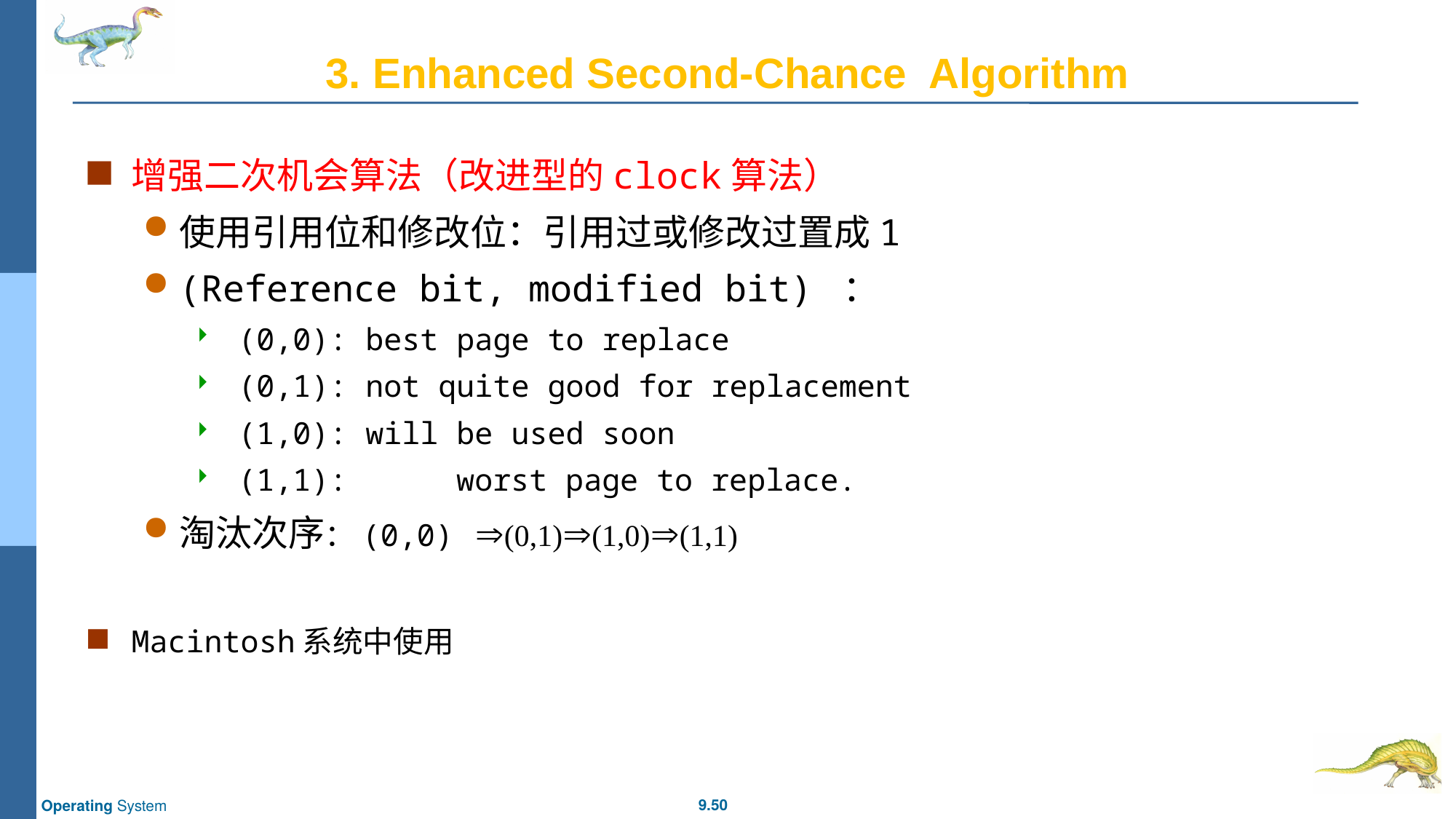

# 3. Enhanced Second-Chance  Algorithm
增强二次机会算法（改进型的clock算法）
使用引用位和修改位：引用过或修改过置成1
(Reference bit, modified bit) ：
 (0,0): best page to replace
 (0,1): not quite good for replacement
 (1,0): will be used soon
 (1,1):	 worst page to replace.
淘汰次序：(0,0) ⇒(0,1)⇒(1,0)⇒(1,1)

Macintosh系统中使用